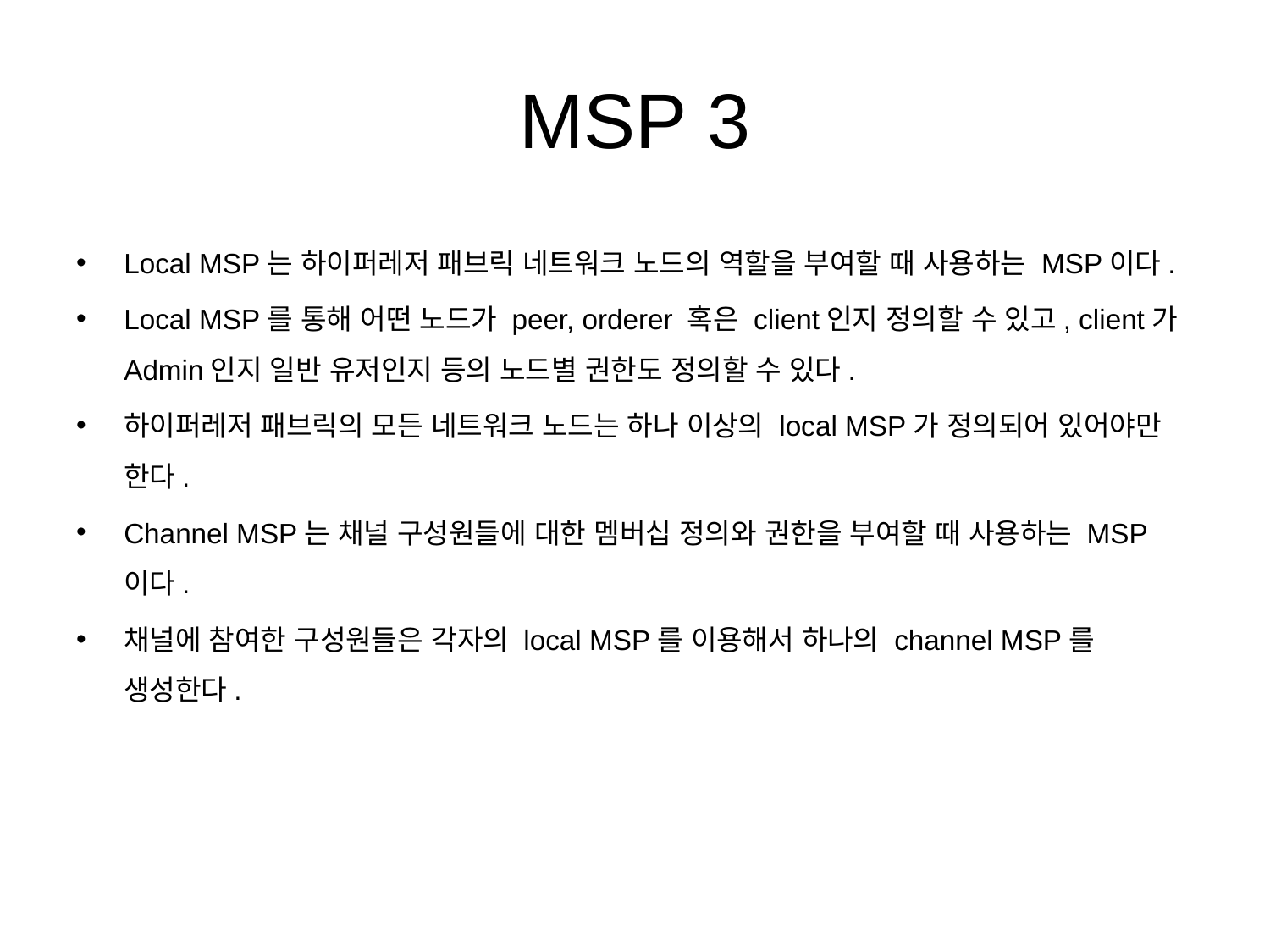

# MSP 3
Local MSP는 하이퍼레저 패브릭 네트워크 노드의 역할을 부여할 때 사용하는 MSP이다.
Local MSP를 통해 어떤 노드가 peer, orderer 혹은 client인지 정의할 수 있고, client가 Admin인지 일반 유저인지 등의 노드별 권한도 정의할 수 있다.
하이퍼레저 패브릭의 모든 네트워크 노드는 하나 이상의 local MSP가 정의되어 있어야만 한다.
Channel MSP는 채널 구성원들에 대한 멤버십 정의와 권한을 부여할 때 사용하는 MSP이다.
채널에 참여한 구성원들은 각자의 local MSP를 이용해서 하나의 channel MSP를 생성한다.